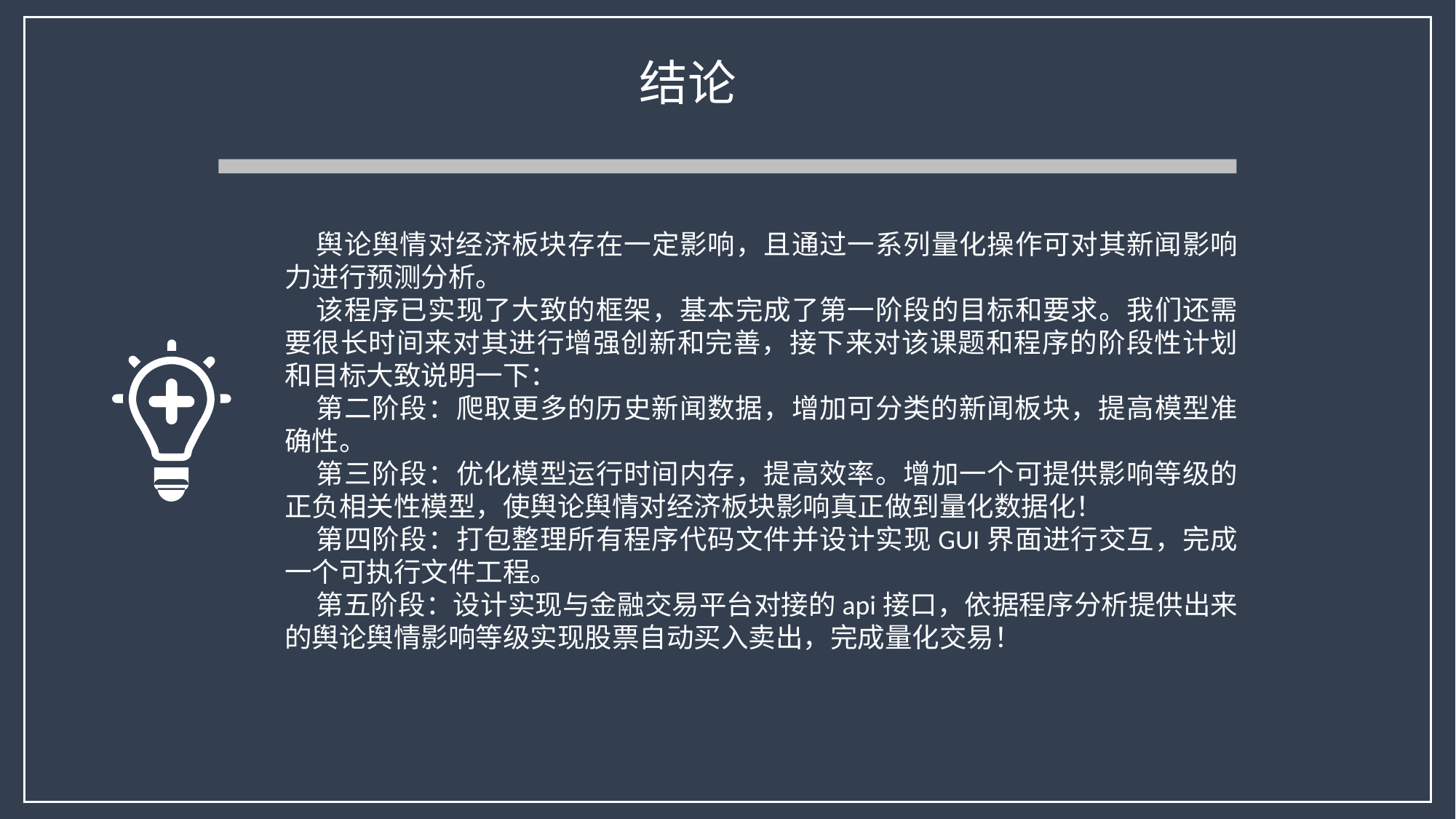

结论

舆论舆情对经济板块存在一定影响，且通过一系列量化操作可对其新闻影响力进行预测分析。
该程序已实现了大致的框架，基本完成了第一阶段的目标和要求。我们还需要很长时间来对其进行增强创新和完善，接下来对该课题和程序的阶段性计划和目标大致说明一下：
第二阶段：爬取更多的历史新闻数据，增加可分类的新闻板块，提高模型准确性。
第三阶段：优化模型运行时间内存，提高效率。增加一个可提供影响等级的正负相关性模型，使舆论舆情对经济板块影响真正做到量化数据化！
第四阶段：打包整理所有程序代码文件并设计实现GUI界面进行交互，完成一个可执行文件工程。
第五阶段：设计实现与金融交易平台对接的api接口，依据程序分析提供出来的舆论舆情影响等级实现股票自动买入卖出，完成量化交易！